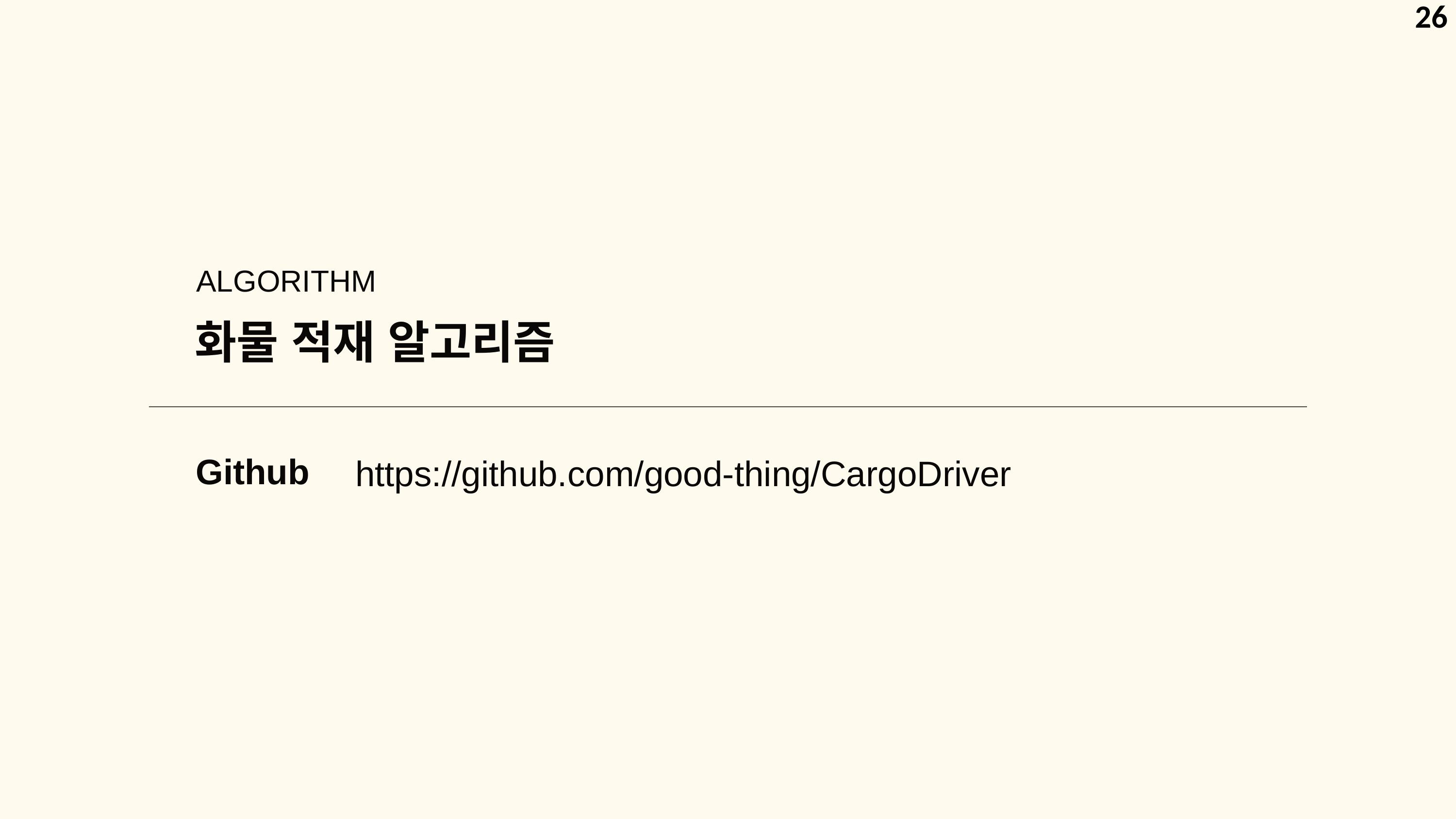

26
ALGORITHM
화물 적재 알고리즘

Github
https://github.com/good-thing/CargoDriver